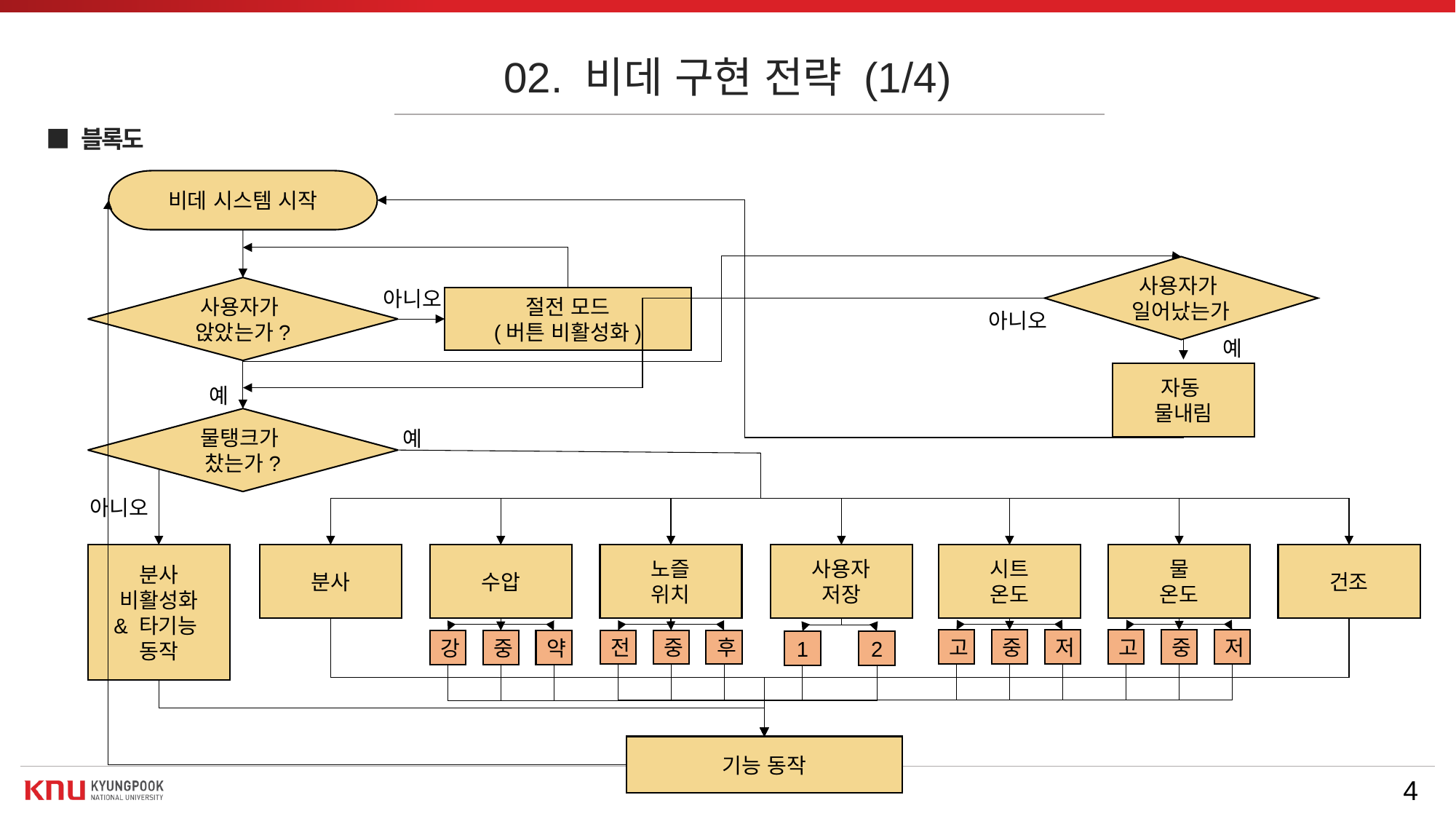

02. 비데 구현 전략 (1/4)
■ 블록도
비데 시스템 시작
사용자가
일어났는가
사용자가
앉았는가?
아니오
절전 모드
(버튼 비활성화)
아니오
예
자동
물내림
예
물탱크가
찼는가?
예
아니오
분사
비활성화
& 타기능
동작
분사
수압
노즐
위치
사용자
저장
시트
온도
물
온도
건조
중
중
고
저
고
저
중
전
후
중
강
약
2
1
기능 동작
4